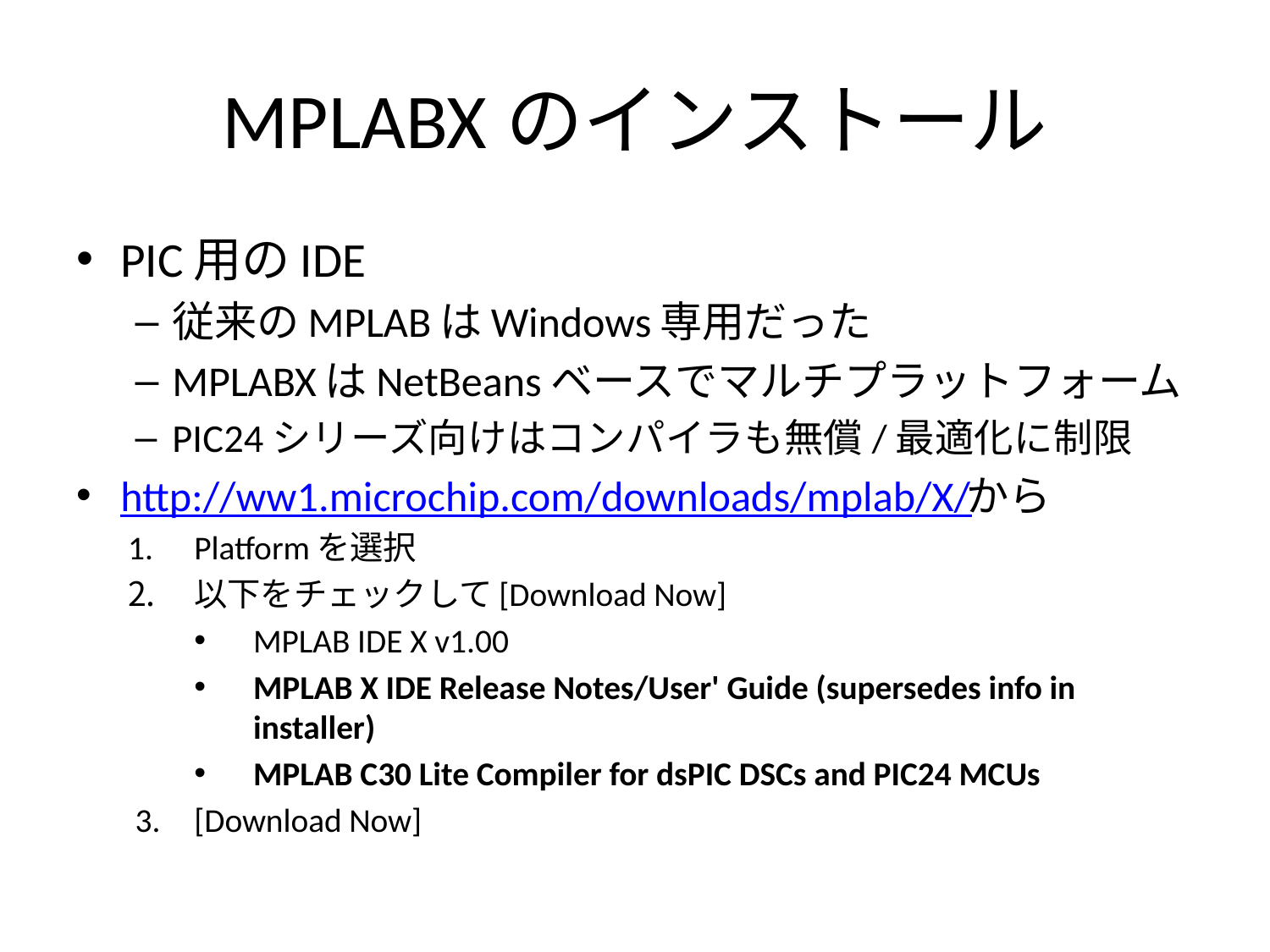

# MPLABXのインストール
PIC用のIDE
従来のMPLABはWindows専用だった
MPLABXはNetBeansベースでマルチプラットフォーム
PIC24シリーズ向けはコンパイラも無償/最適化に制限
http://ww1.microchip.com/downloads/mplab/X/から
Platformを選択
以下をチェックして[Download Now]
MPLAB IDE X v1.00
MPLAB X IDE Release Notes/User' Guide (supersedes info in installer)
MPLAB C30 Lite Compiler for dsPIC DSCs and PIC24 MCUs
[Download Now]